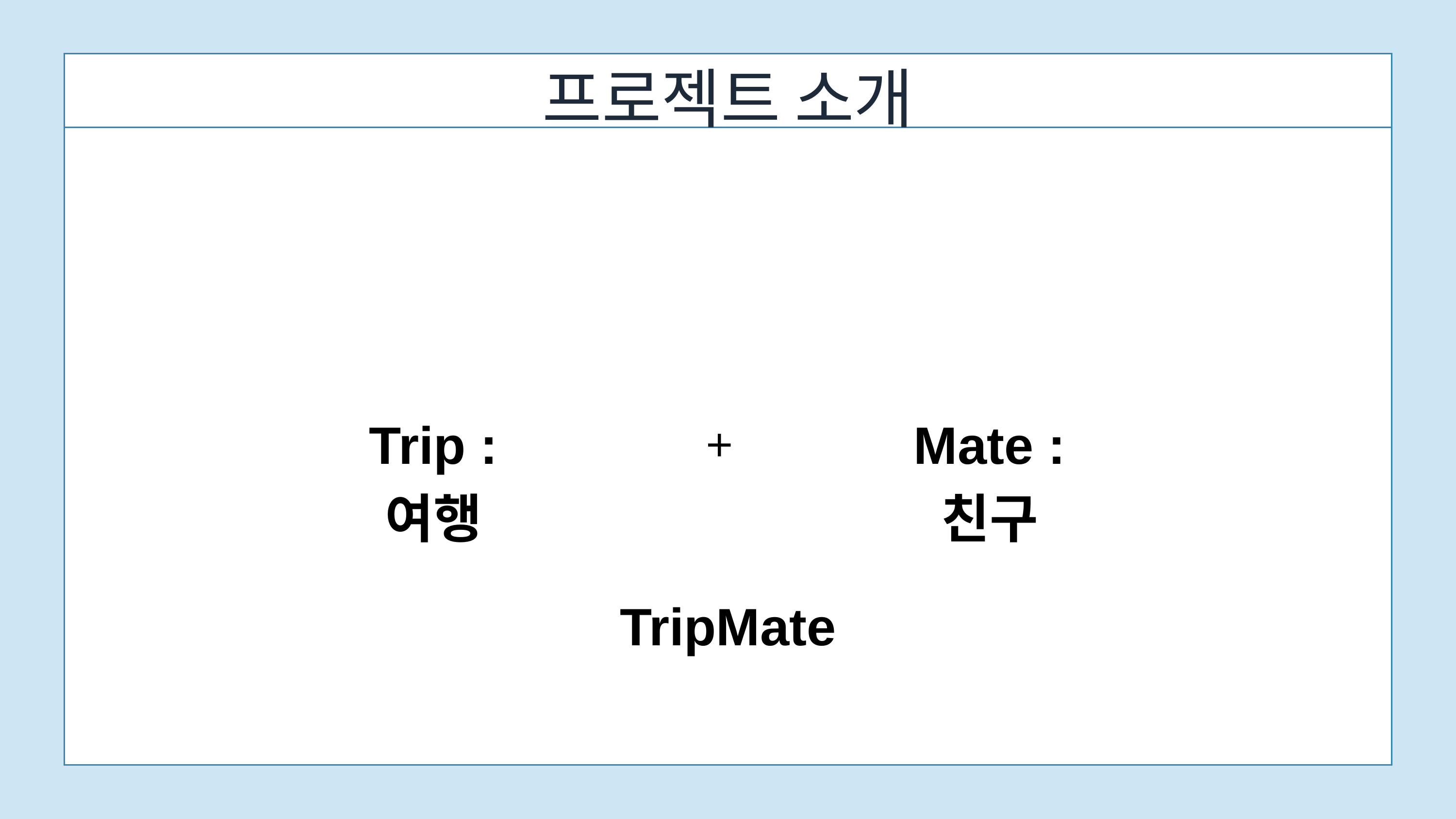

프로젝트 소개

Trip : 여행
+
Mate : 친구
TripMate